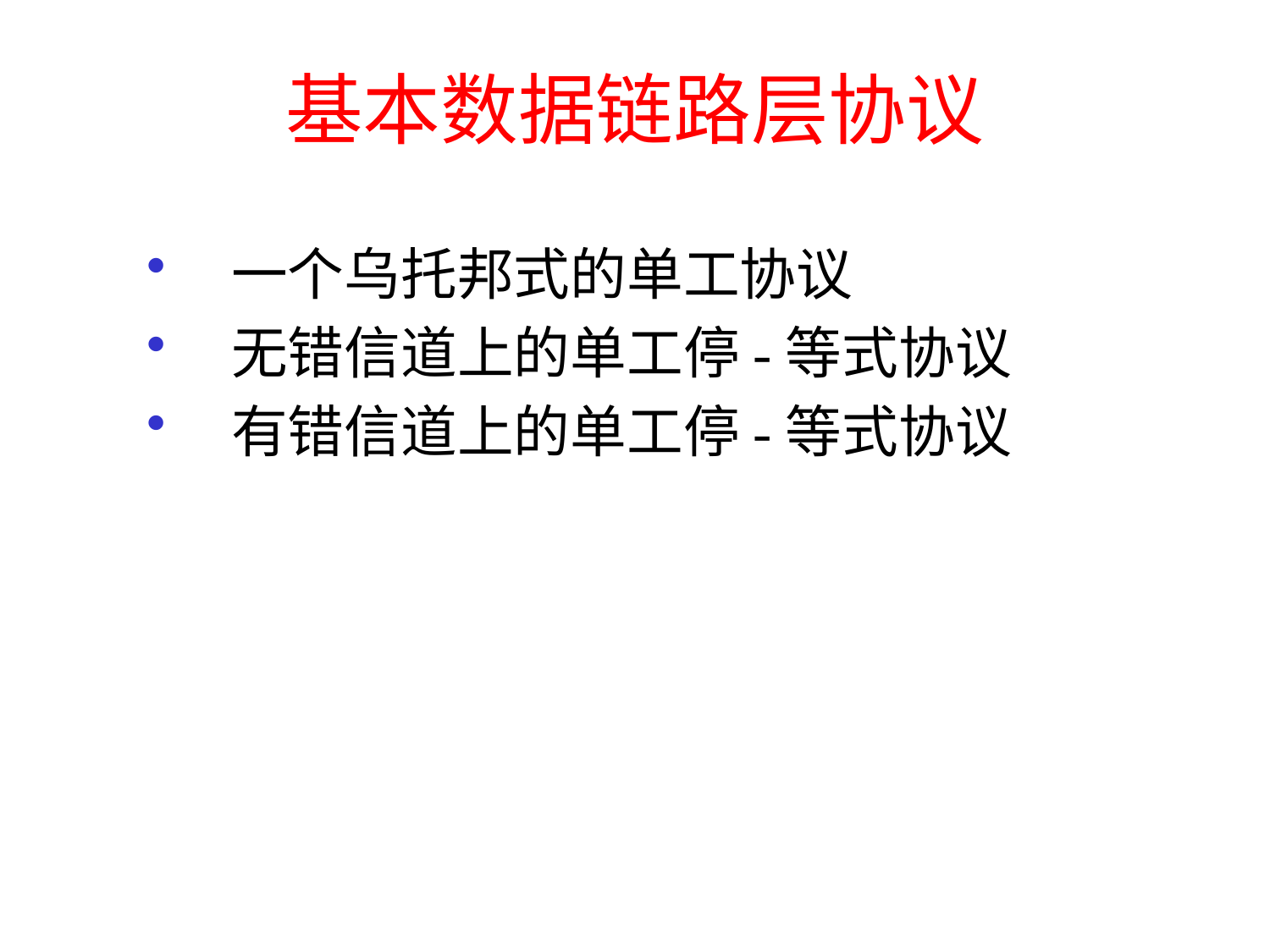

# 基本数据链路层协议
一个乌托邦式的单工协议
无错信道上的单工停-等式协议
有错信道上的单工停-等式协议